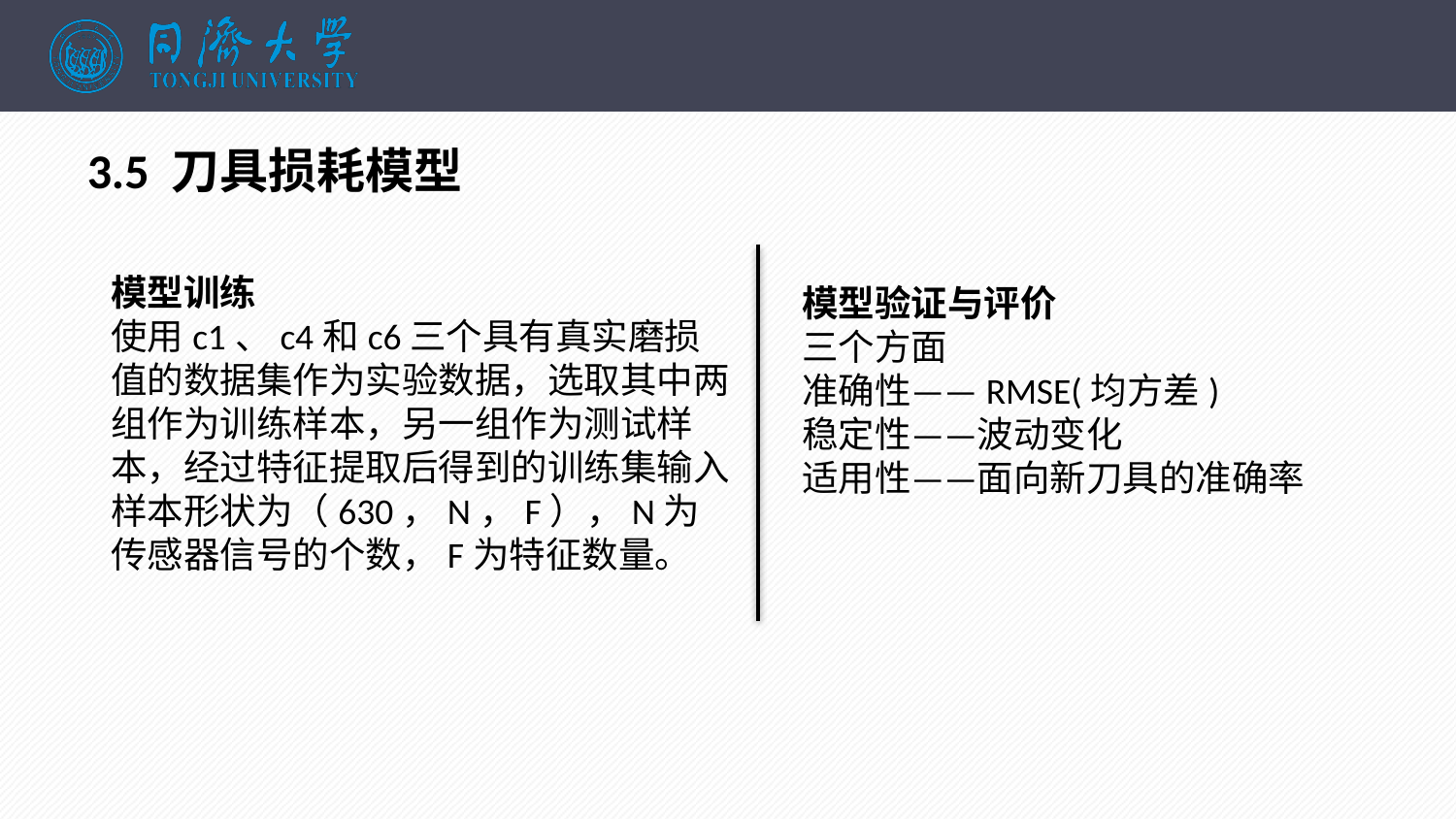

3.5 刀具损耗模型
模型训练
使用c1、c4和c6三个具有真实磨损值的数据集作为实验数据，选取其中两组作为训练样本，另一组作为测试样本，经过特征提取后得到的训练集输入样本形状为（630，N，F），N为传感器信号的个数，F为特征数量。
模型验证与评价
三个方面
准确性——RMSE(均方差)
稳定性——波动变化
适用性——面向新刀具的准确率